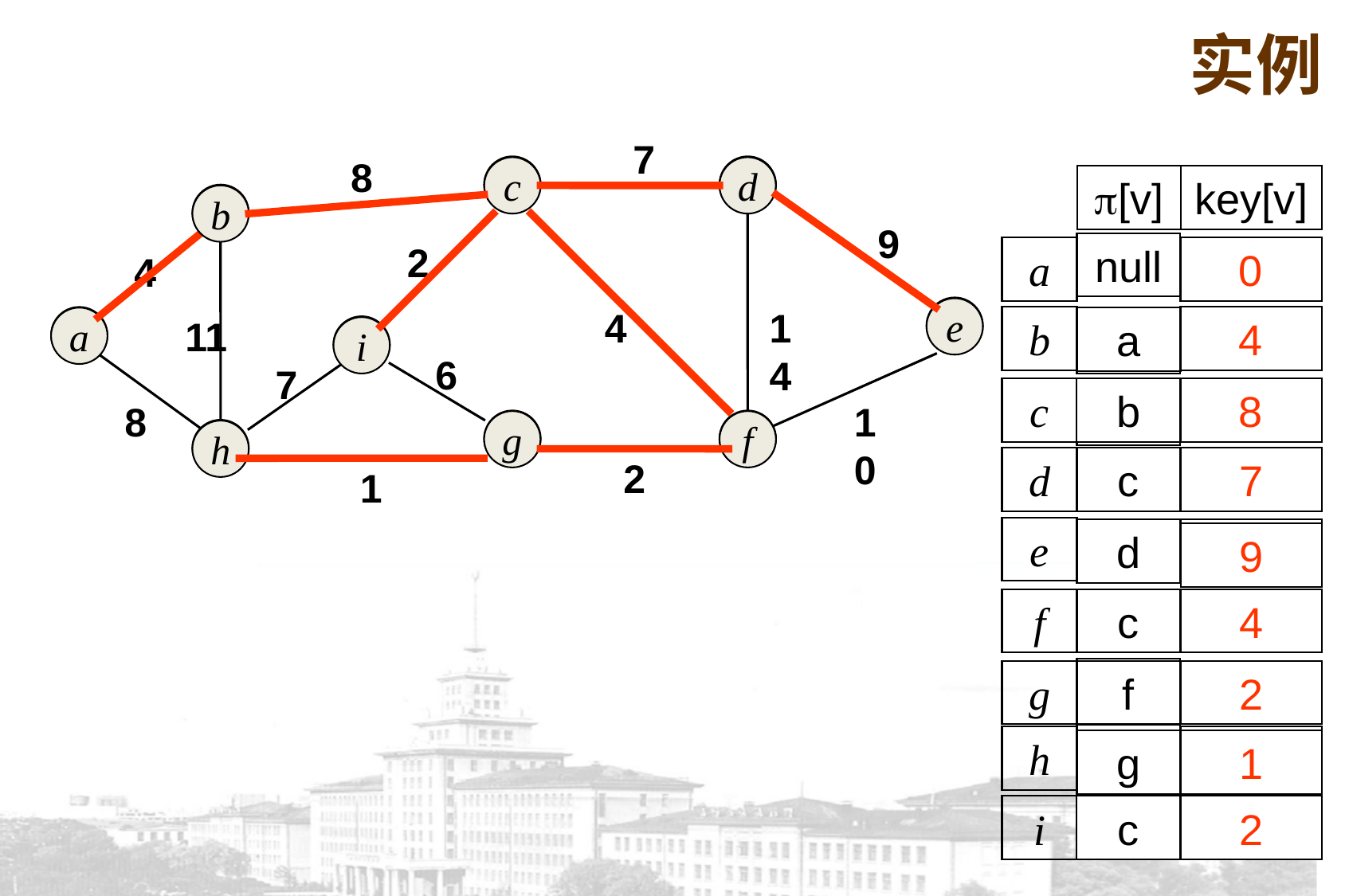

实例
7
8
c
d
c

d

π[v]
key[v]
b

b

e

9

i

f

2
null
a
0
0
4

4
14
e
11
a
b
4
a
4
+∞
a
null
i
6

7

c
b
8
8
+∞
null
8
10
g
f
g

h
h

2
d
null
c
7
+∞
7

1
e
null
f
10
d
9
+∞
9
f
null
c
4
+∞
4
null
g
i
6
f
2
+∞
2
null
h
+∞
a
8
i
7
g
1
1
i
c
2
null
+∞
2